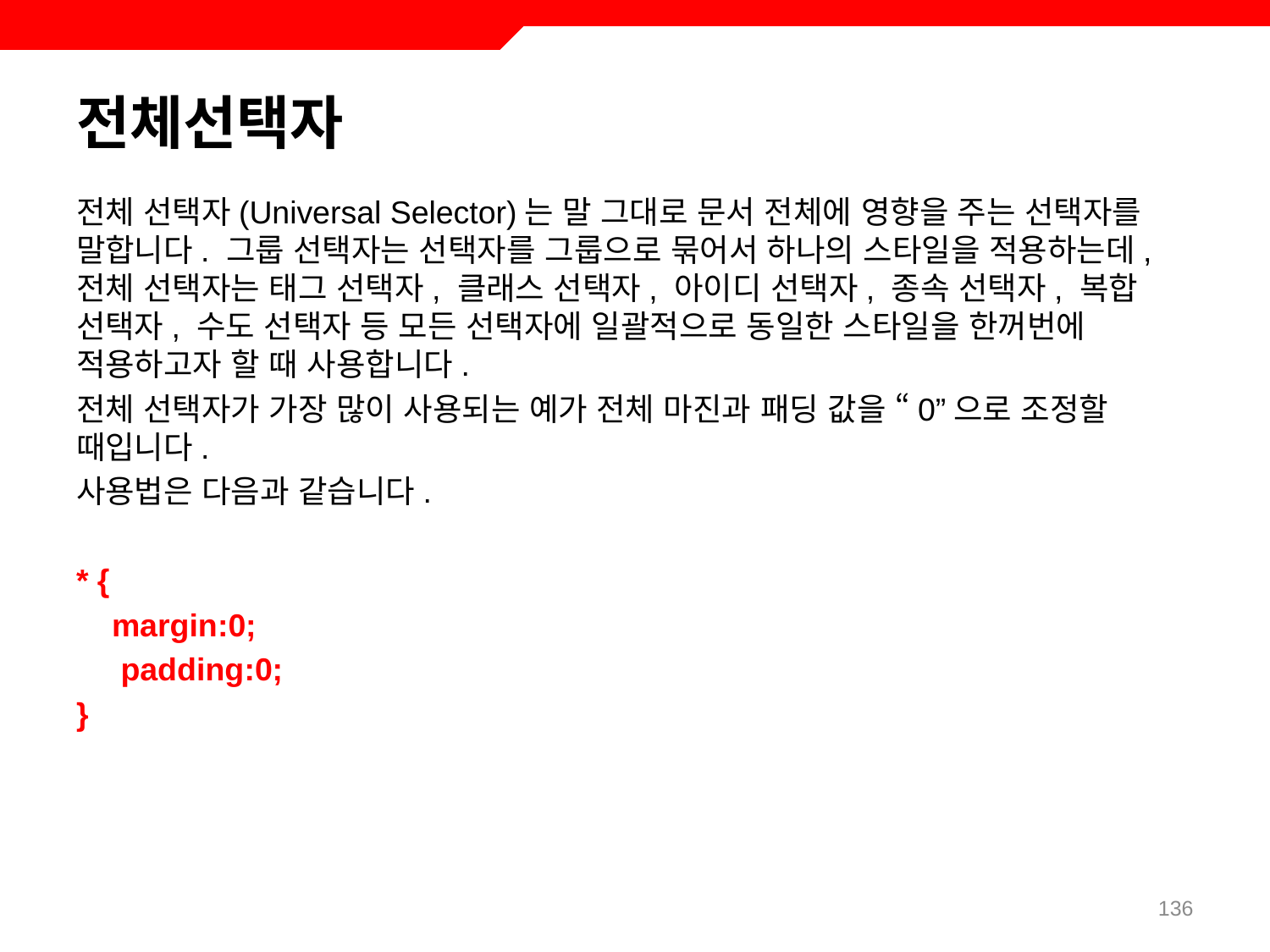

# 전체선택자
전체 선택자(Universal Selector)는 말 그대로 문서 전체에 영향을 주는 선택자를 말합니다. 그룹 선택자는 선택자를 그룹으로 묶어서 하나의 스타일을 적용하는데, 전체 선택자는 태그 선택자, 클래스 선택자, 아이디 선택자, 종속 선택자, 복합 선택자, 수도 선택자 등 모든 선택자에 일괄적으로 동일한 스타일을 한꺼번에 적용하고자 할 때 사용합니다.
전체 선택자가 가장 많이 사용되는 예가 전체 마진과 패딩 값을 “0”으로 조정할 때입니다.
사용법은 다음과 같습니다.

* {
    margin:0;
     padding:0;
}
136